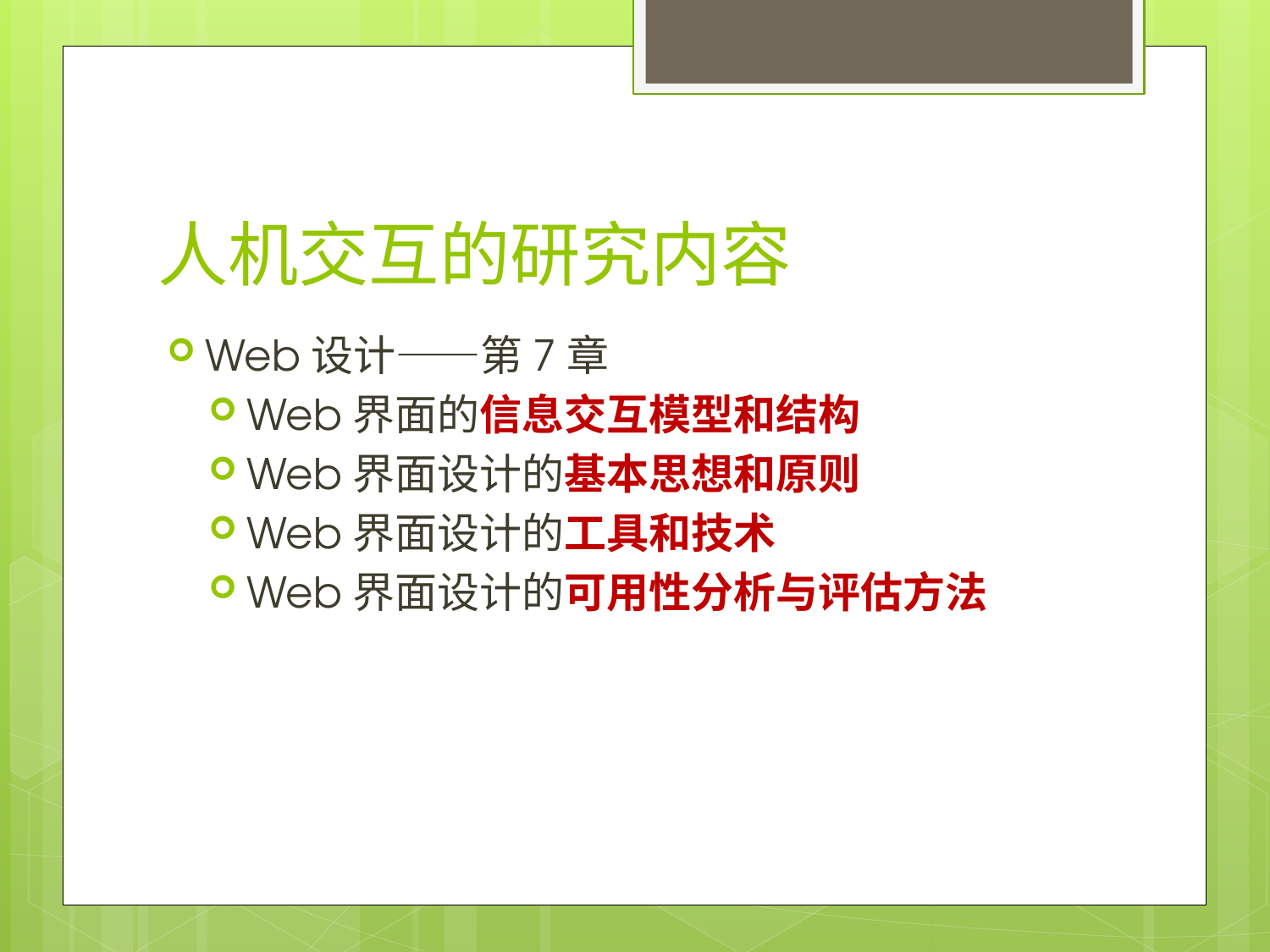

# 人机交互的研究内容
Web设计——第7章
Web界面的信息交互模型和结构
Web界面设计的基本思想和原则
Web界面设计的工具和技术
Web界面设计的可用性分析与评估方法